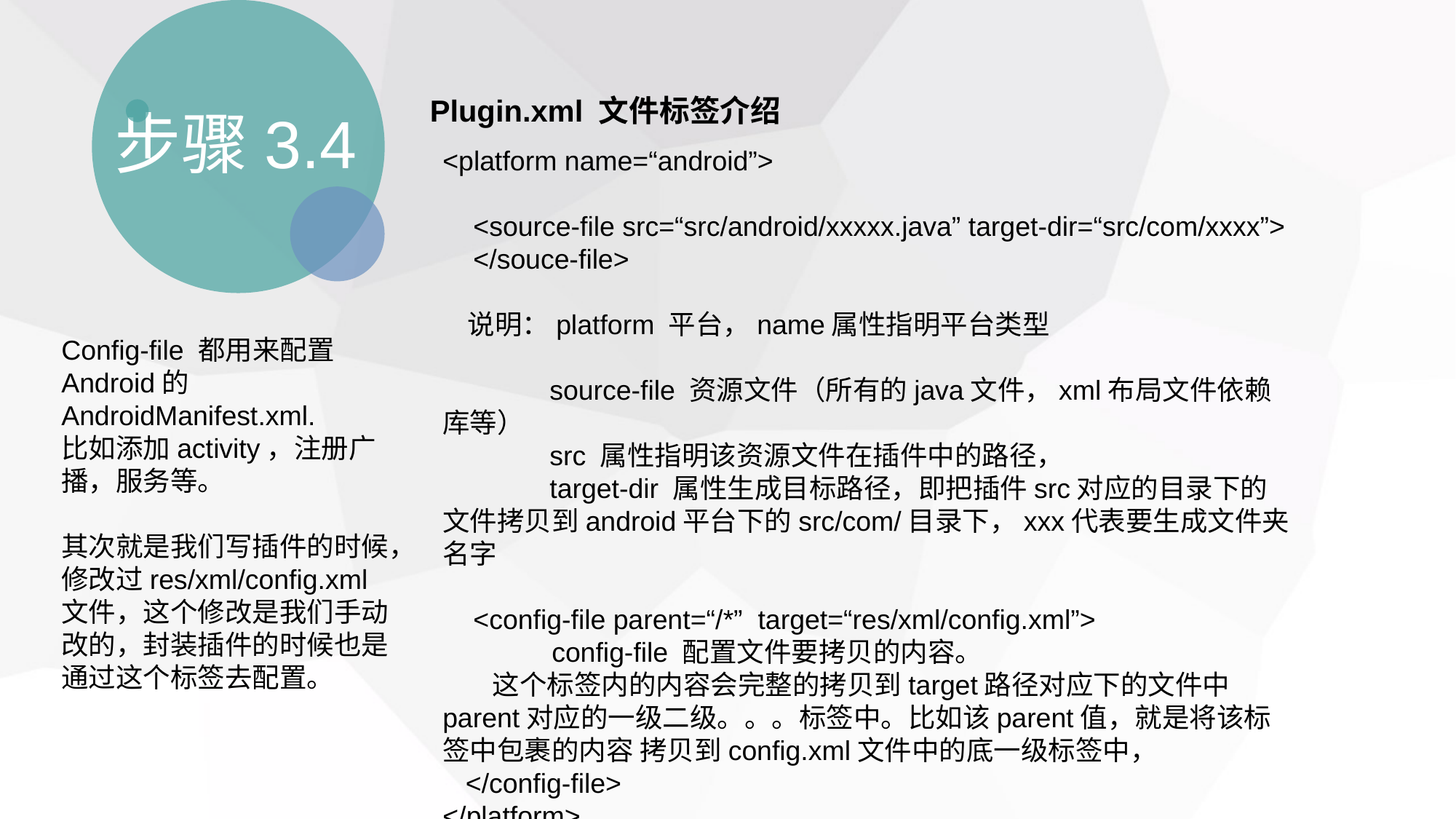

Plugin.xml 文件标签介绍
步骤3.4

<platform name=“android”>

    <source-file src=“src/android/xxxxx.java” target-dir=“src/com/xxxx”>
    </souce-file>

   说明：platform 平台，name属性指明平台类型

              source-file 资源文件（所有的java文件，xml布局文件依赖库等）
              src 属性指明该资源文件在插件中的路径，
              target-dir 属性生成目标路径，即把插件src对应的目录下的文件拷贝到android平台下的src/com/目录下，xxx代表要生成文件夹名字

    <config-file parent=“/*”  target=“res/xml/config.xml”>
	config-file 配置文件要拷贝的内容。
       这个标签内的内容会完整的拷贝到target路径对应下的文件中 parent对应的一级二级。。。标签中。比如该parent值，就是将该标签中包裹的内容 拷贝到config.xml文件中的底一级标签中，
   </config-file>
</platform>

Config-file 都用来配置Android的AndroidManifest.xml.
比如添加activity，注册广播，服务等。

其次就是我们写插件的时候，修改过res/xml/config.xml文件，这个修改是我们手动改的，封装插件的时候也是通过这个标签去配置。